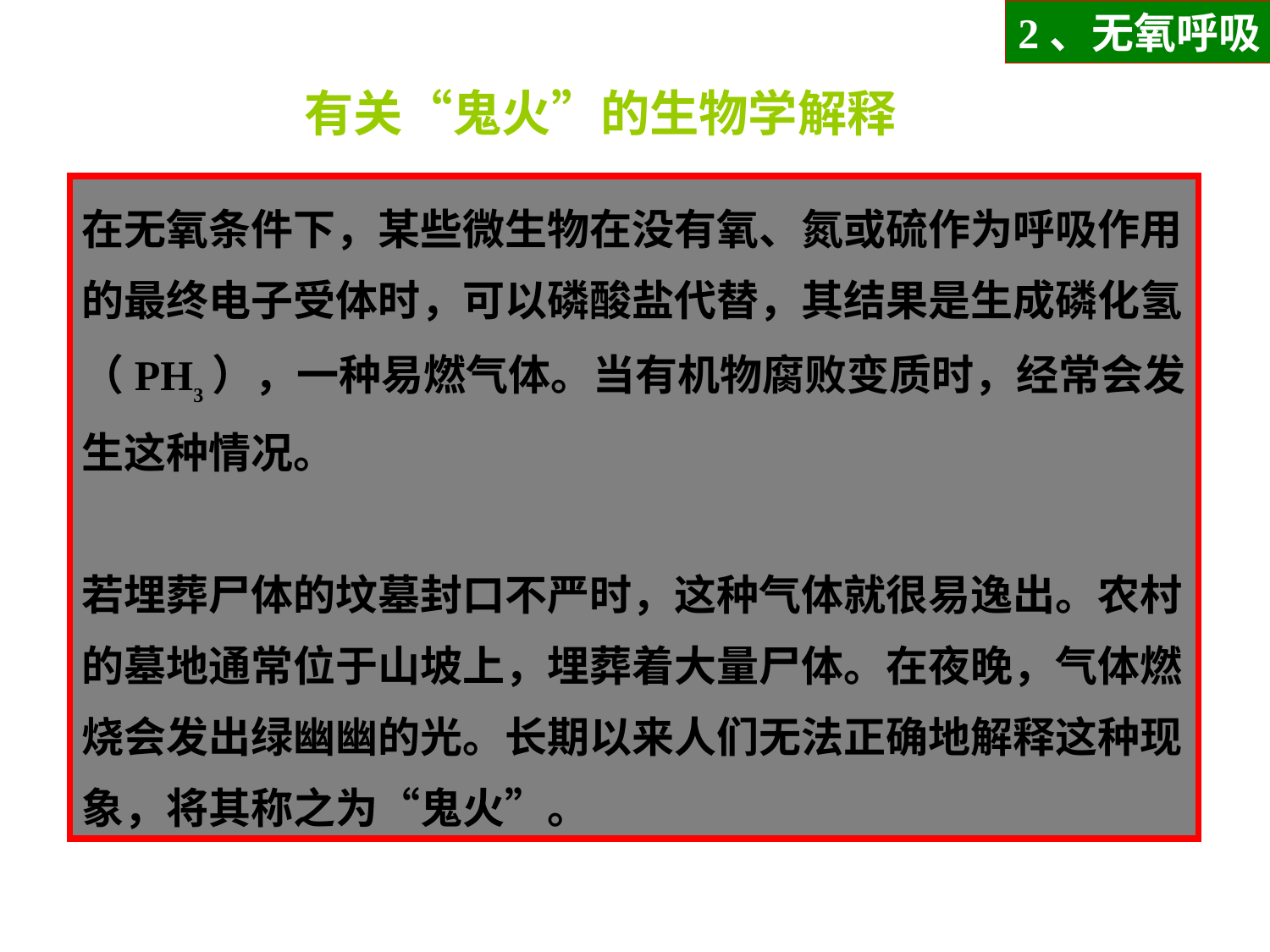

2、无氧呼吸
有关“鬼火”的生物学解释
在无氧条件下，某些微生物在没有氧、氮或硫作为呼吸作用
的最终电子受体时，可以磷酸盐代替，其结果是生成磷化氢
（PH3），一种易燃气体。当有机物腐败变质时，经常会发
生这种情况。

若埋葬尸体的坟墓封口不严时，这种气体就很易逸出。农村
的墓地通常位于山坡上，埋葬着大量尸体。在夜晚，气体燃
烧会发出绿幽幽的光。长期以来人们无法正确地解释这种现
象，将其称之为“鬼火”。